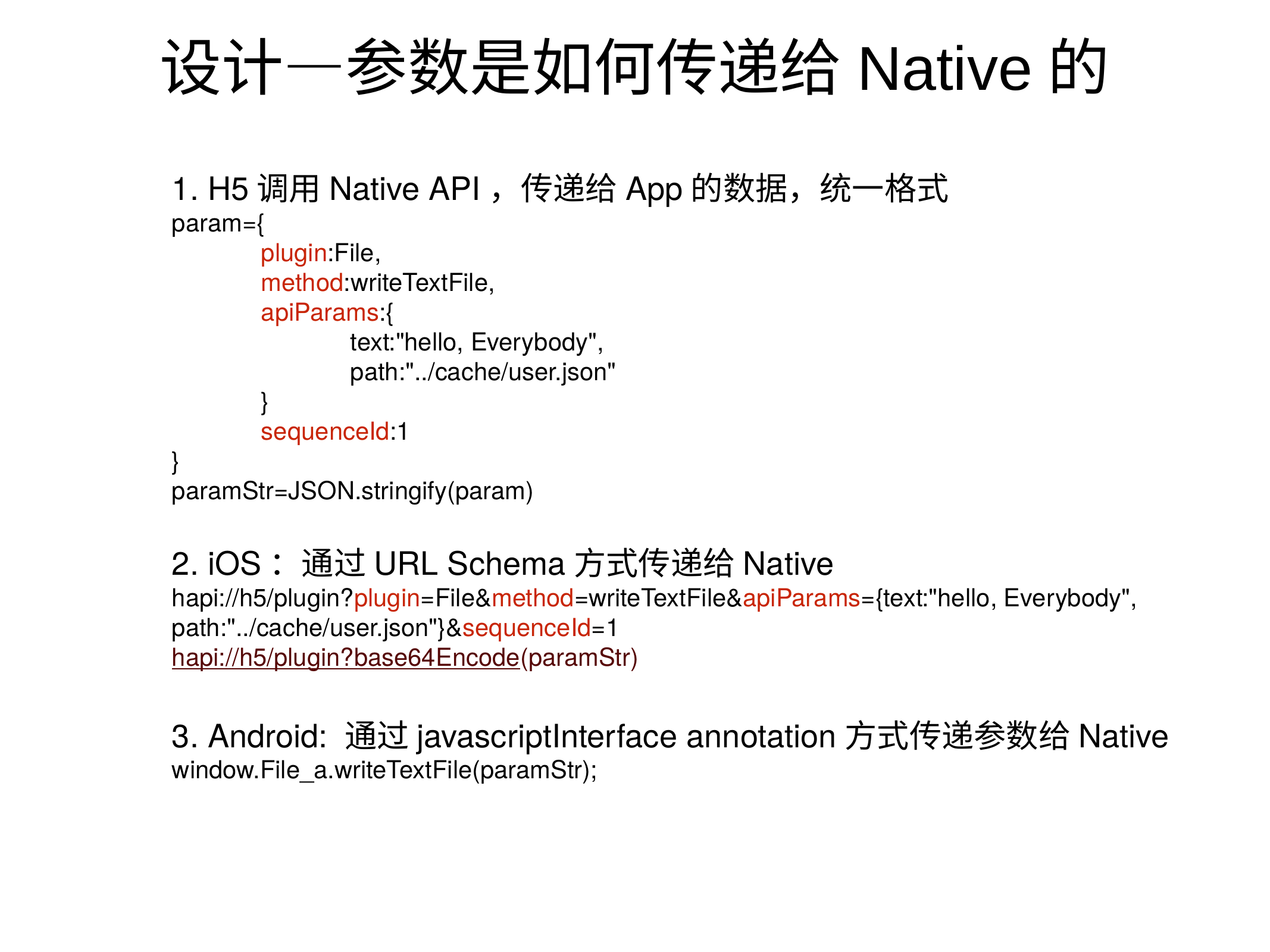

# 设计—参数是如何传递给Native的
1. H5调用Native API，传递给App的数据，统一格式
param={
	plugin:File,
	method:writeTextFile,
	apiParams:{
		text:"hello, Everybody",
		path:"../cache/user.json"
	}
	sequenceId:1
}
paramStr=JSON.stringify(param)

2. iOS：通过URL Schema方式传递给Native
hapi://h5/plugin?plugin=File&method=writeTextFile&apiParams={text:"hello, Everybody", path:"../cache/user.json"}&sequenceId=1
hapi://h5/plugin?base64Encode(paramStr)

3. Android: 通过javascriptInterface annotation方式传递参数给Native
window.File_a.writeTextFile(paramStr);